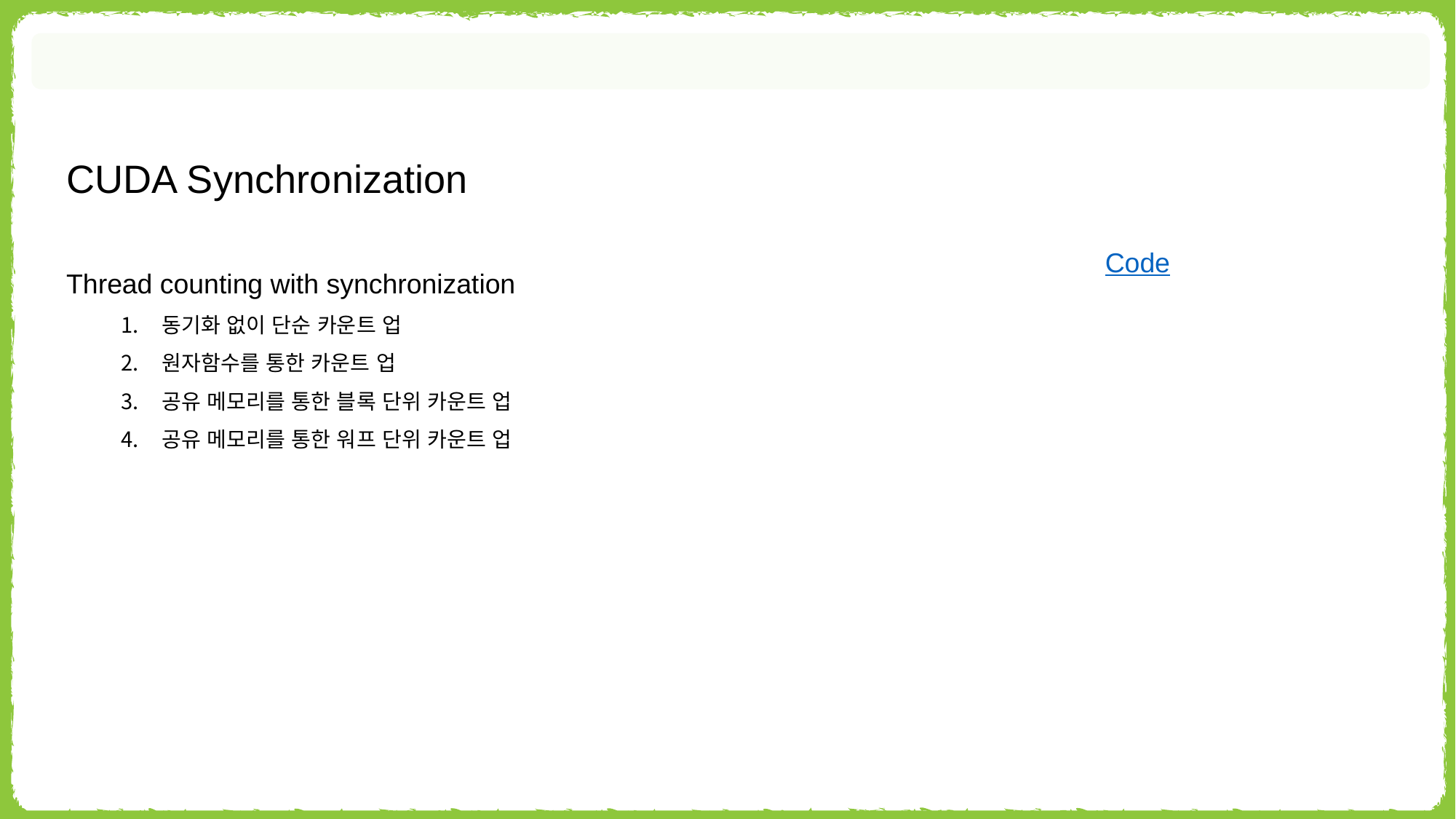

CUDA Synchronization
Code
Thread counting with synchronization
동기화 없이 단순 카운트 업
원자함수를 통한 카운트 업
공유 메모리를 통한 블록 단위 카운트 업
공유 메모리를 통한 워프 단위 카운트 업